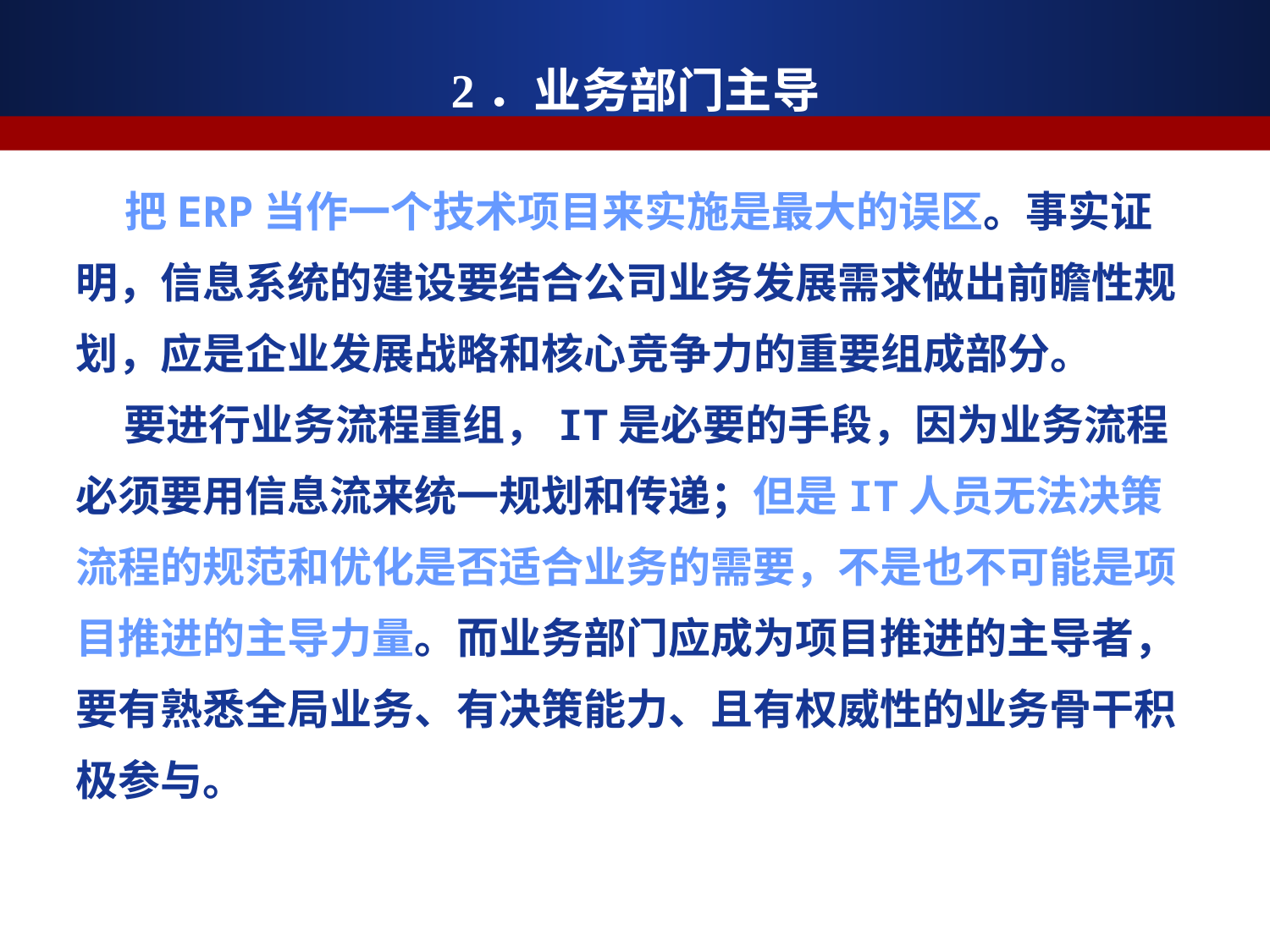

# 2．业务部门主导
     把ERP当作一个技术项目来实施是最大的误区。事实证明，信息系统的建设要结合公司业务发展需求做出前瞻性规划，应是企业发展战略和核心竞争力的重要组成部分。
    要进行业务流程重组，IT是必要的手段，因为业务流程必须要用信息流来统一规划和传递；但是IT人员无法决策流程的规范和优化是否适合业务的需要，不是也不可能是项目推进的主导力量。而业务部门应成为项目推进的主导者，要有熟悉全局业务、有决策能力、且有权威性的业务骨干积极参与。